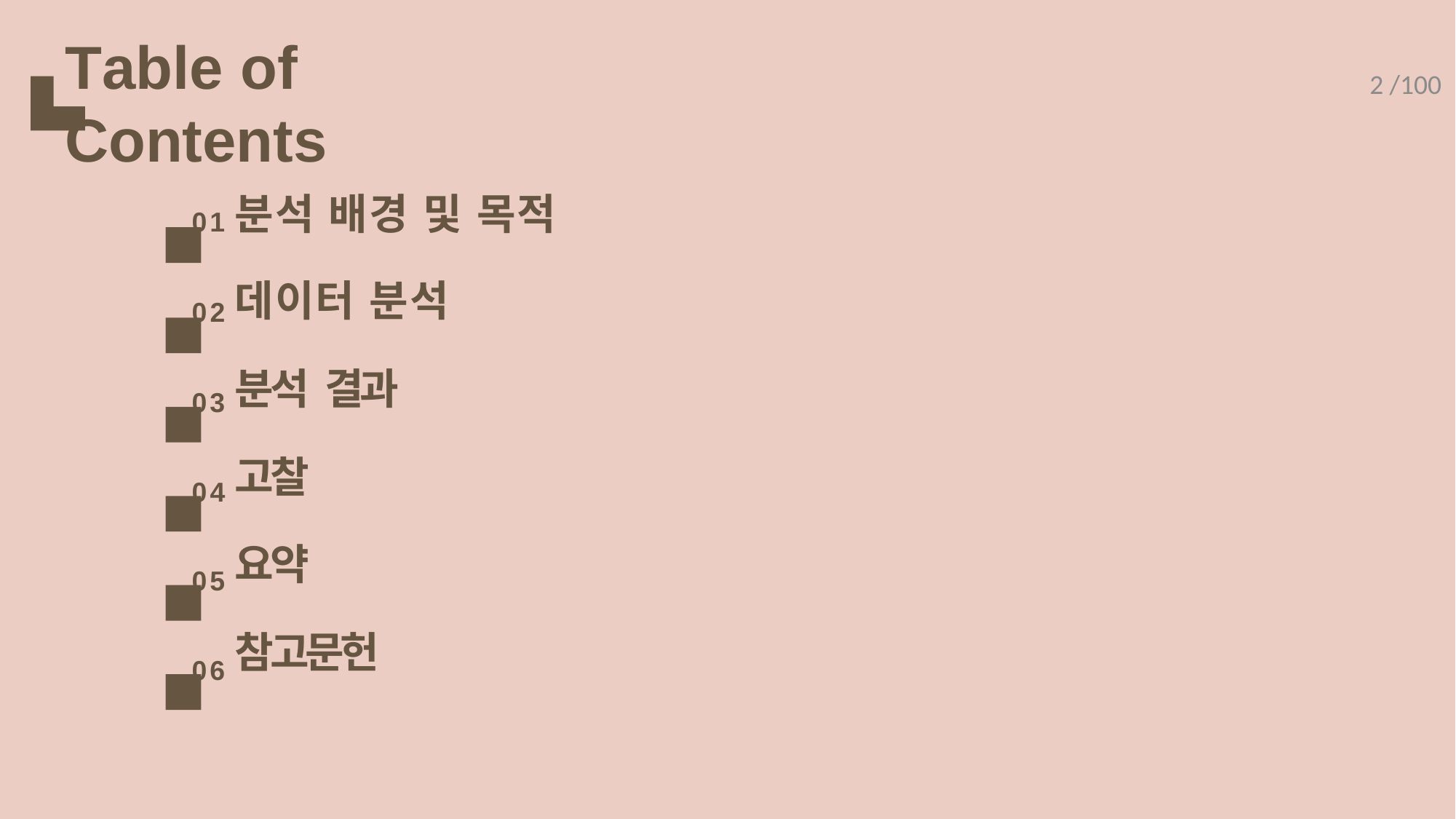

# Table of Contents

분석 배경 및 목적
01

02

03

04

05

06

데이터 분석
분석 결과
고찰
요약
참고문헌